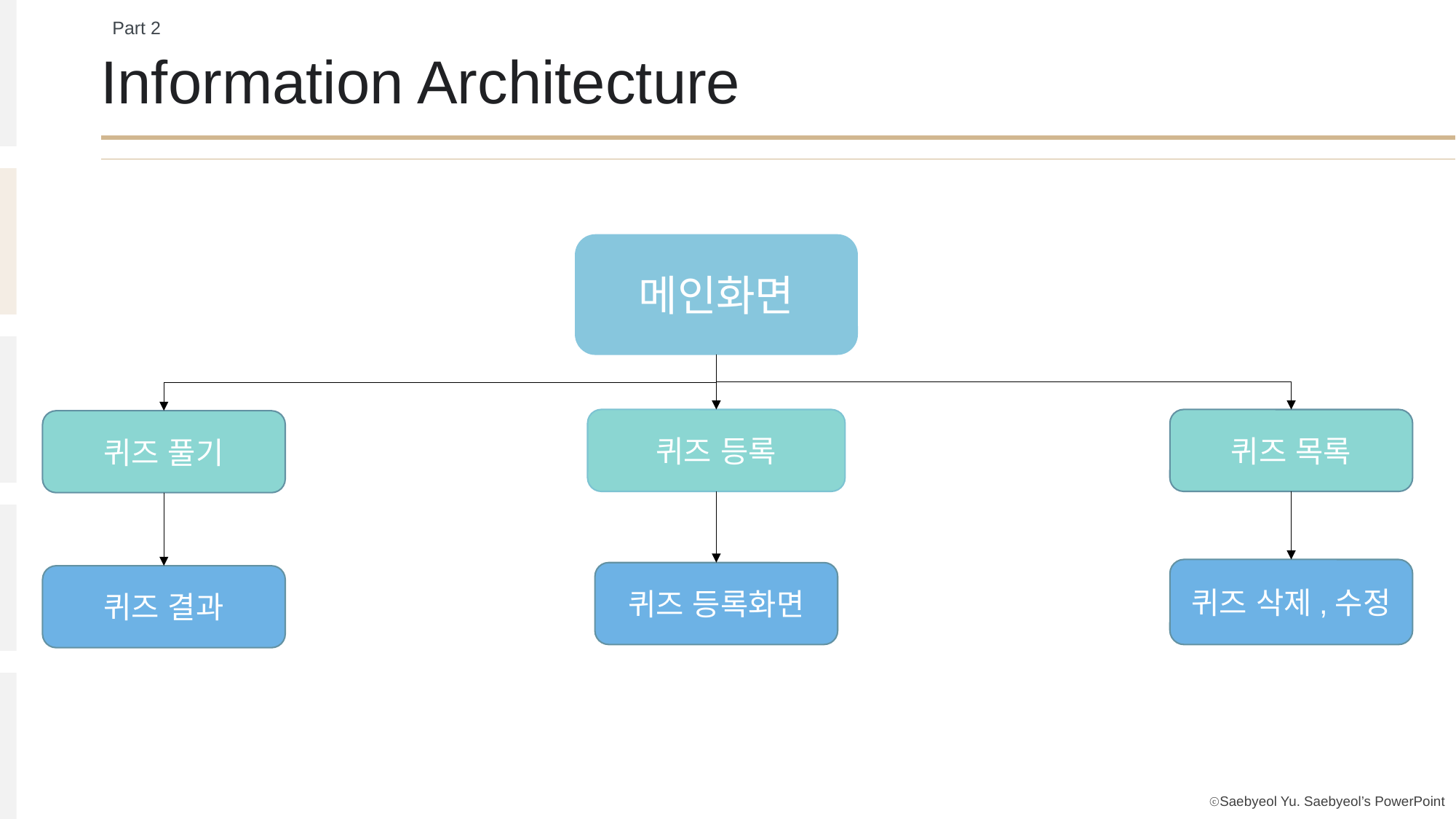

Part 2
Information Architecture
STEP 1
STEP 2
STEP 3
STEP 4
메인화면
퀴즈 등록
퀴즈 목록
퀴즈 풀기
퀴즈 삭제,수정
퀴즈 등록화면
퀴즈 결과